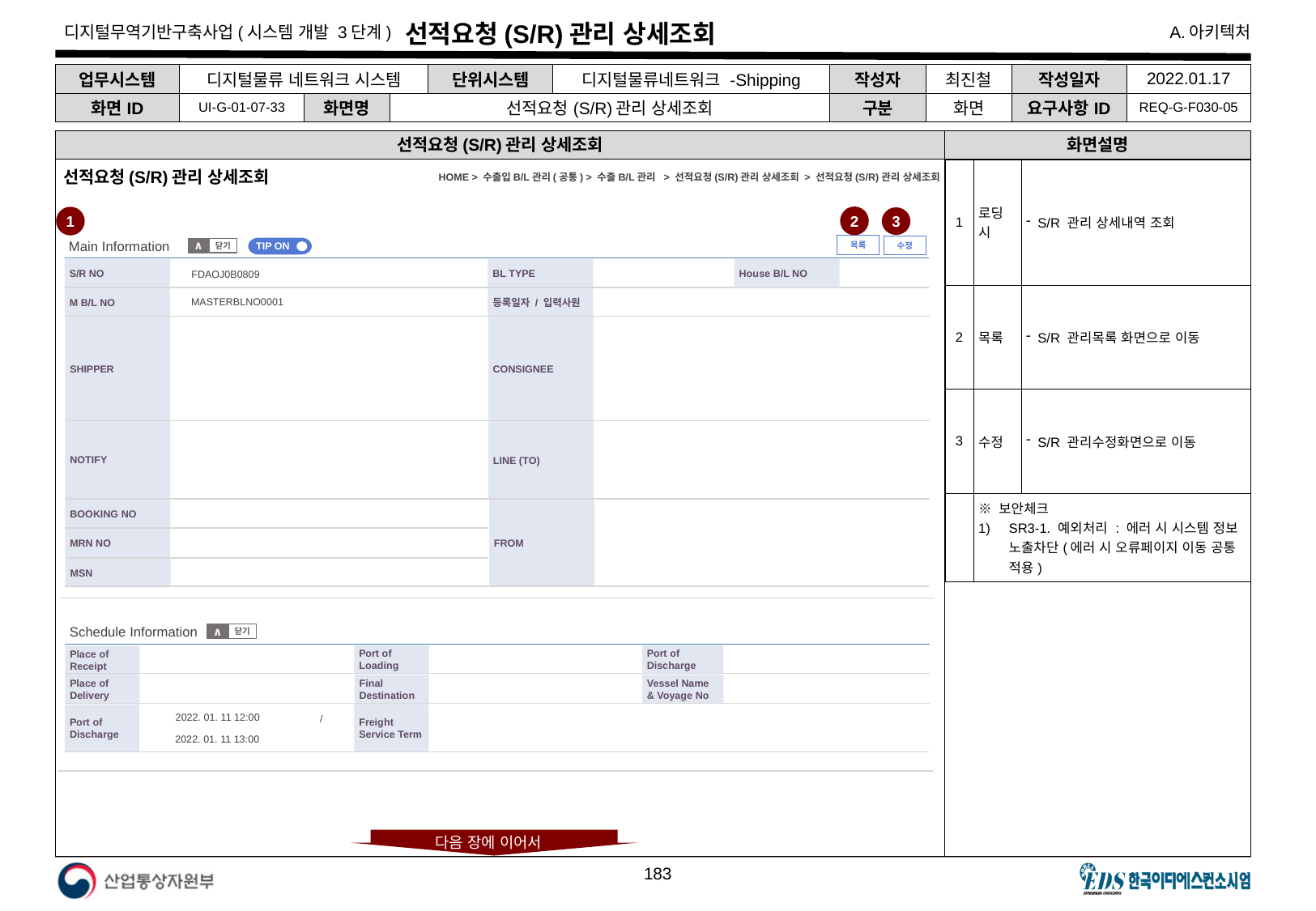

# 선적요청(S/R)관리 상세조회
| 업무시스템 | 디지털물류 네트워크 시스템 |  |  | 단위시스템 | 디지털물류네트워크 -Shipping | 작성자 | 최진철 | 작성일자 | 2022.01.17 |
| --- | --- | --- | --- | --- | --- | --- | --- | --- | --- |
| 화면ID | UI-G-01-07-33 | 화면명 | 선적요청(S/R)관리 상세조회 |  |  | 구분 | 화면 | 요구사항ID | REQ-G-F030-05 |
선적요청(S/R)관리 상세조회
화면설명

선적요청(S/R)관리 상세조회
HOME > 수출입B/L관리(공통) > 수출B/L관리  > 선적요청(S/R)관리 상세조회 > 선적요청(S/R)관리 상세조회
| 1 | 로딩 시 | S/R 관리 상세내역 조회 |
| --- | --- | --- |
| 2 | 목록 | S/R 관리목록 화면으로 이동 |
| 3 | 수정 | S/R 관리수정화면으로 이동 |
|  | ※ 보안체크 SR3-1. 예외처리 : 에러 시 시스템 정보 노출차단(에러 시 오류페이지 이동 공통 적용) |  |

2
1
3
Main Information
목록
수정
TIP ON

닫기
∧
House B/L NO
S/R NO
BL TYPE
FDAOJ0B0809
M B/L NO
등록일자 / 입력사원
MASTERBLNO0001
SHIPPER
CONSIGNEE
NOTIFY
LINE (TO)
FROM
BOOKING NO
MRN NO
MSN
Schedule Information
닫기
∧
Port of Discharge
Port of Loading
Place of Receipt
Final Destination
Place of Delivery
Vessel Name & Voyage No
Freight Service Term
Port of Discharge
/
2022. 01. 11 12:00
2022. 01. 11 13:00
다음 장에 이어서